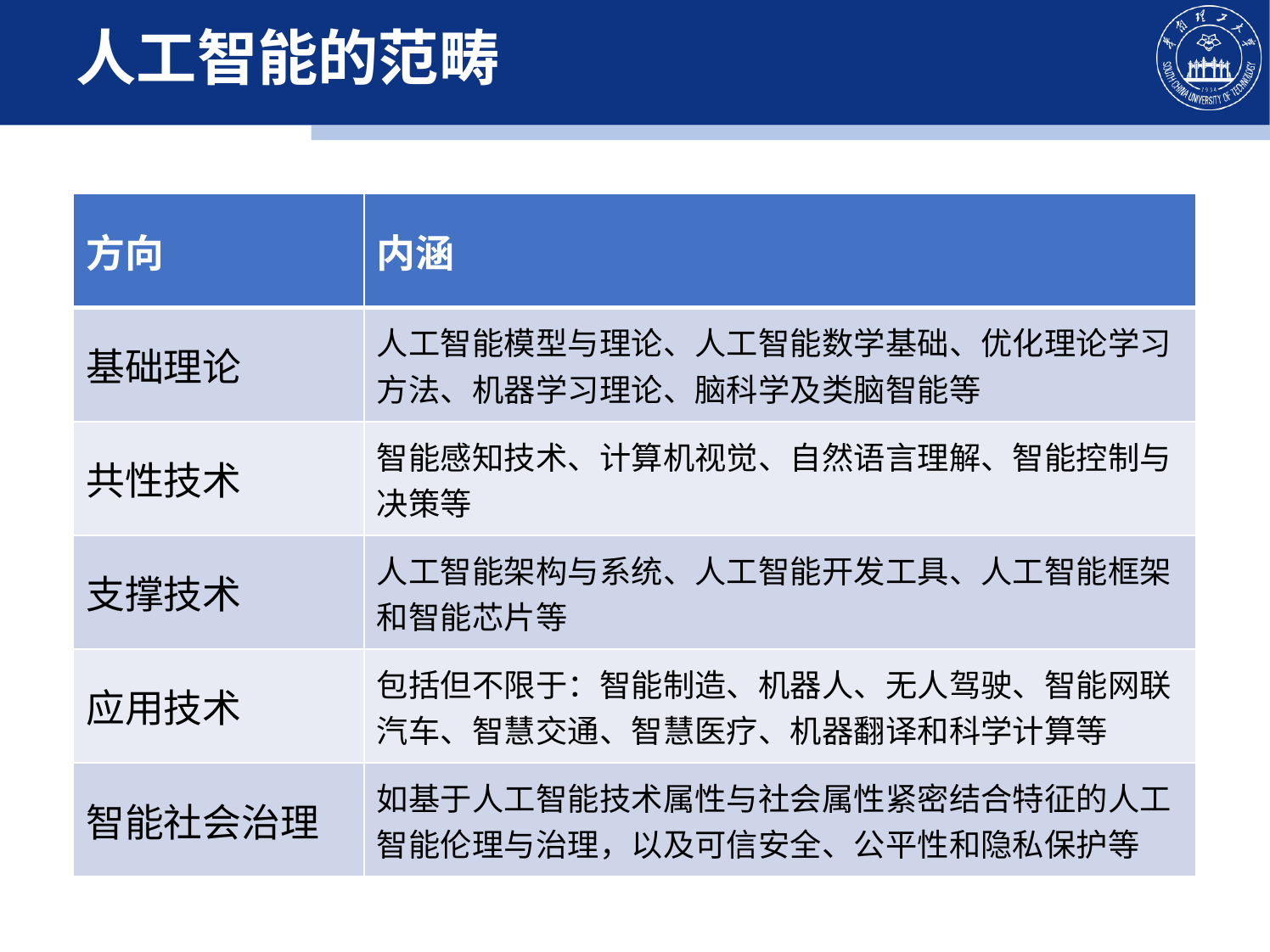

# 人工智能的范畴
| 方向 | 内涵 |
| --- | --- |
| 基础理论 | 人工智能模型与理论、人工智能数学基础、优化理论学习方法、机器学习理论、脑科学及类脑智能等 |
| 共性技术 | 智能感知技术、计算机视觉、自然语言理解、智能控制与决策等 |
| 支撑技术 | 人工智能架构与系统、人工智能开发工具、人工智能框架和智能芯片等 |
| 应用技术 | 包括但不限于：智能制造、机器人、无人驾驶、智能网联汽车、智慧交通、智慧医疗、机器翻译和科学计算等 |
| 智能社会治理 | 如基于人工智能技术属性与社会属性紧密结合特征的人工智能伦理与治理，以及可信安全、公平性和隐私保护等 |